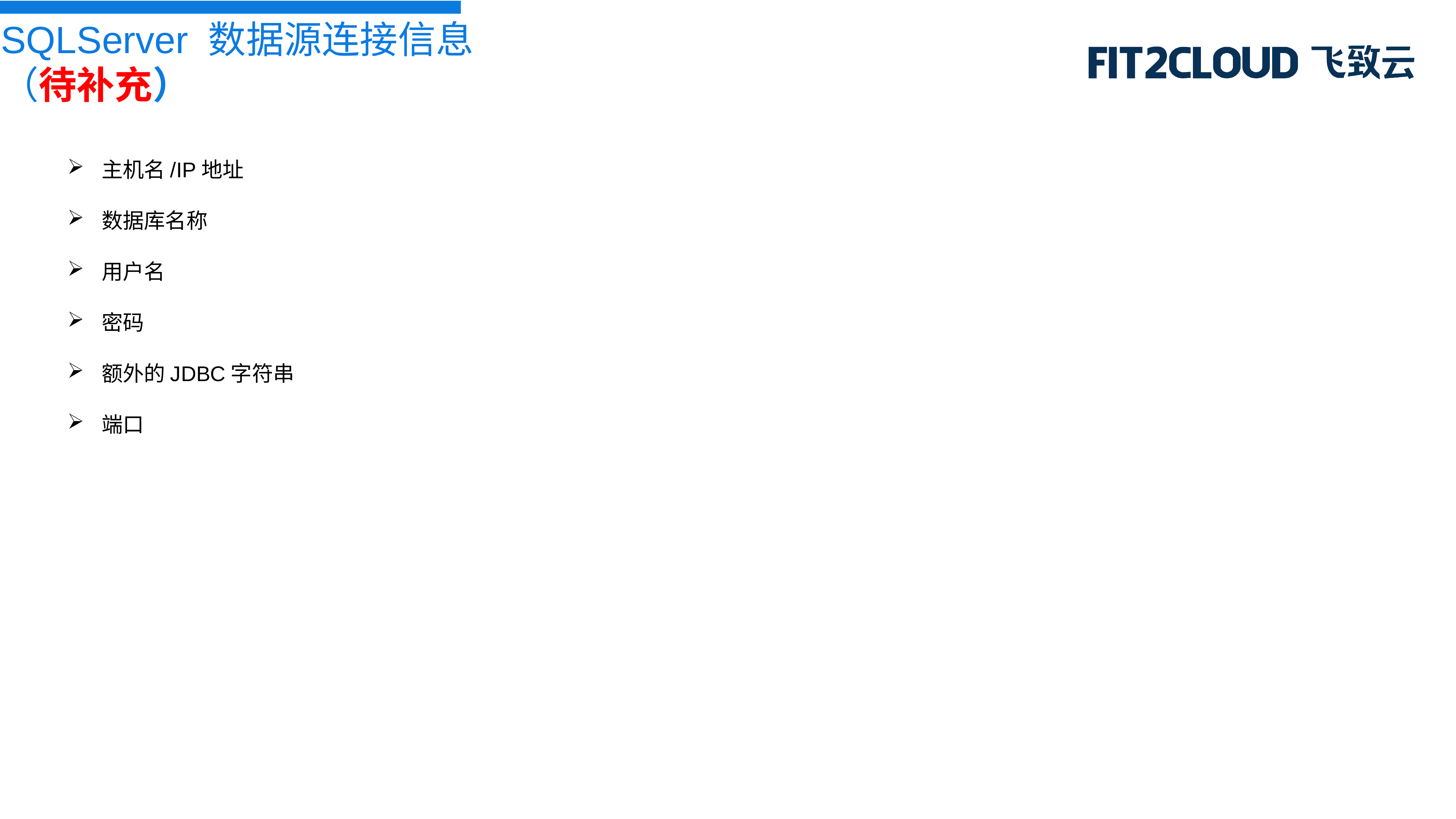

SQLServer 数据源连接信息（待补充）
主机名/IP地址
数据库名称
用户名
密码
额外的JDBC字符串
端口